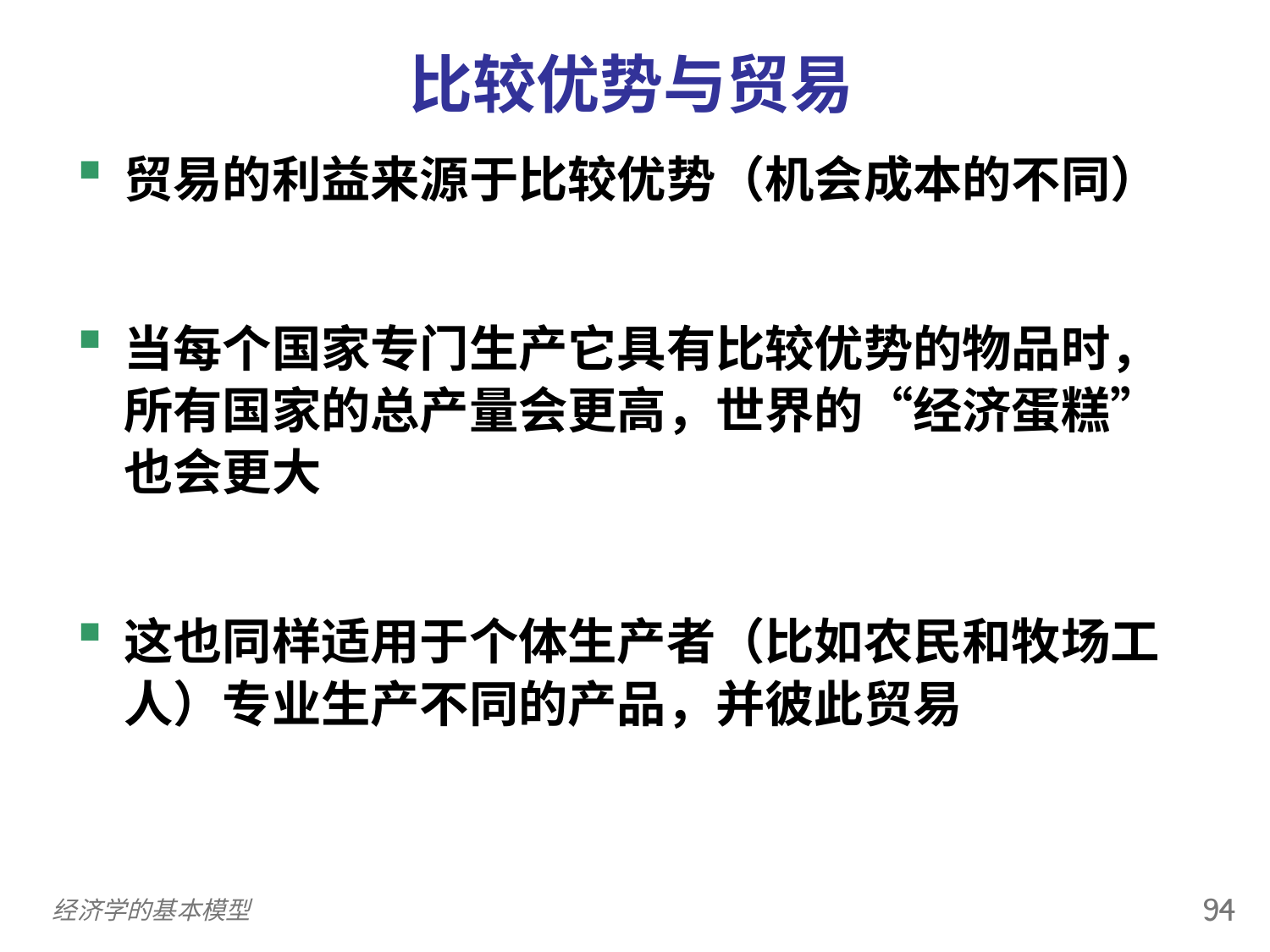

比较优势与贸易
0
贸易的利益来源于比较优势（机会成本的不同）

当每个国家专门生产它具有比较优势的物品时，所有国家的总产量会更高，世界的“经济蛋糕”也会更大

这也同样适用于个体生产者（比如农民和牧场工人）专业生产不同的产品，并彼此贸易
94
经济学的基本模型